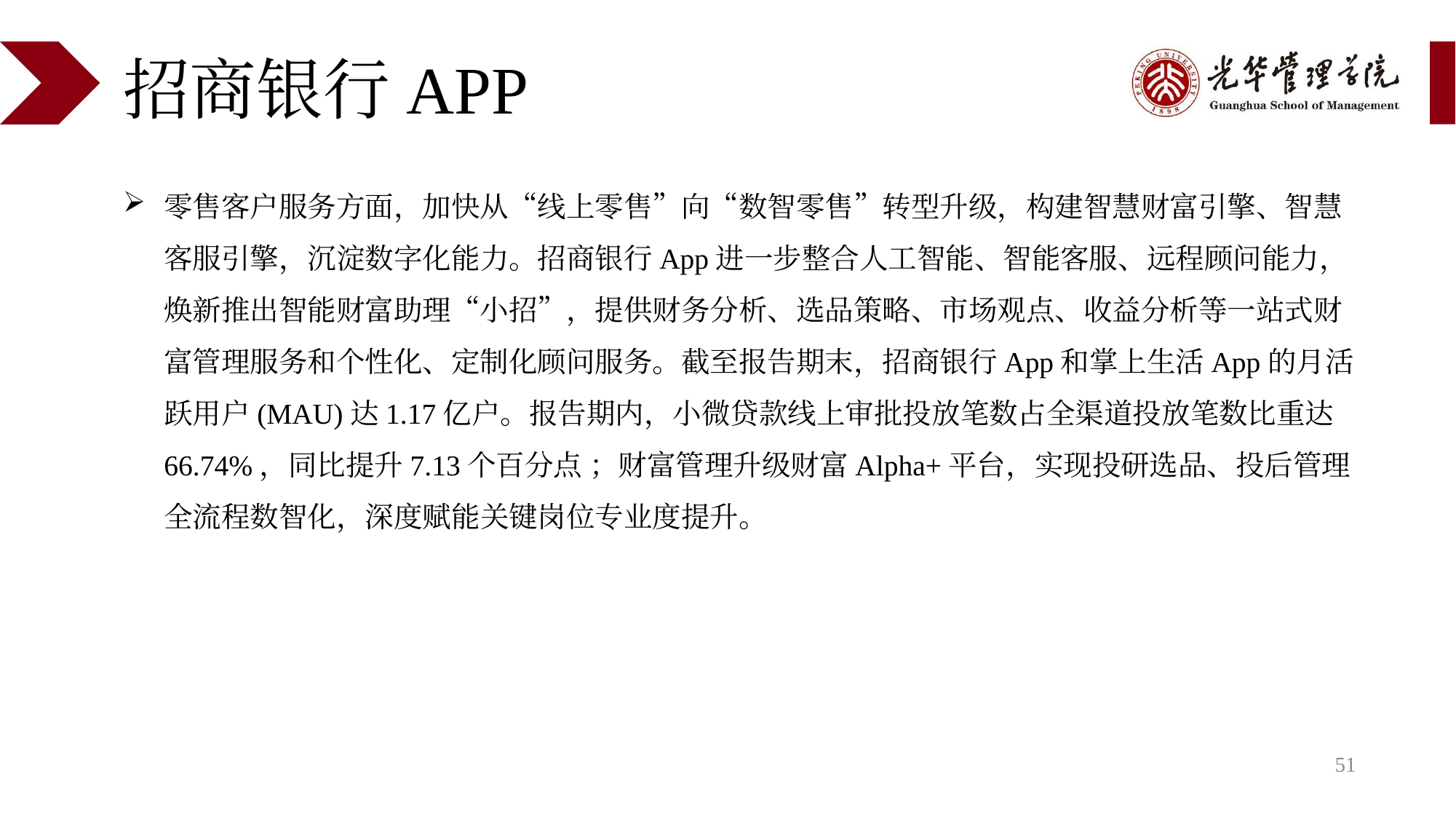

# 招商银行APP
零售客户服务方面，加快从“线上零售”向“数智零售”转型升级，构建智慧财富引擎、智慧客服引擎，沉淀数字化能力。招商银行App进一步整合人工智能、智能客服、远程顾问能力，焕新推出智能财富助理“小招”，提供财务分析、选品策略、市场观点、收益分析等一站式财富管理服务和个性化、定制化顾问服务。截至报告期末，招商银行App和掌上生活App的月活跃用户(MAU)达1.17亿户。报告期内，小微贷款线上审批投放笔数占全渠道投放笔数比重达66.74%，同比提升7.13个百分点 ；财富管理升级财富Alpha+平台，实现投研选品、投后管理全流程数智化，深度赋能关键岗位专业度提升。
51